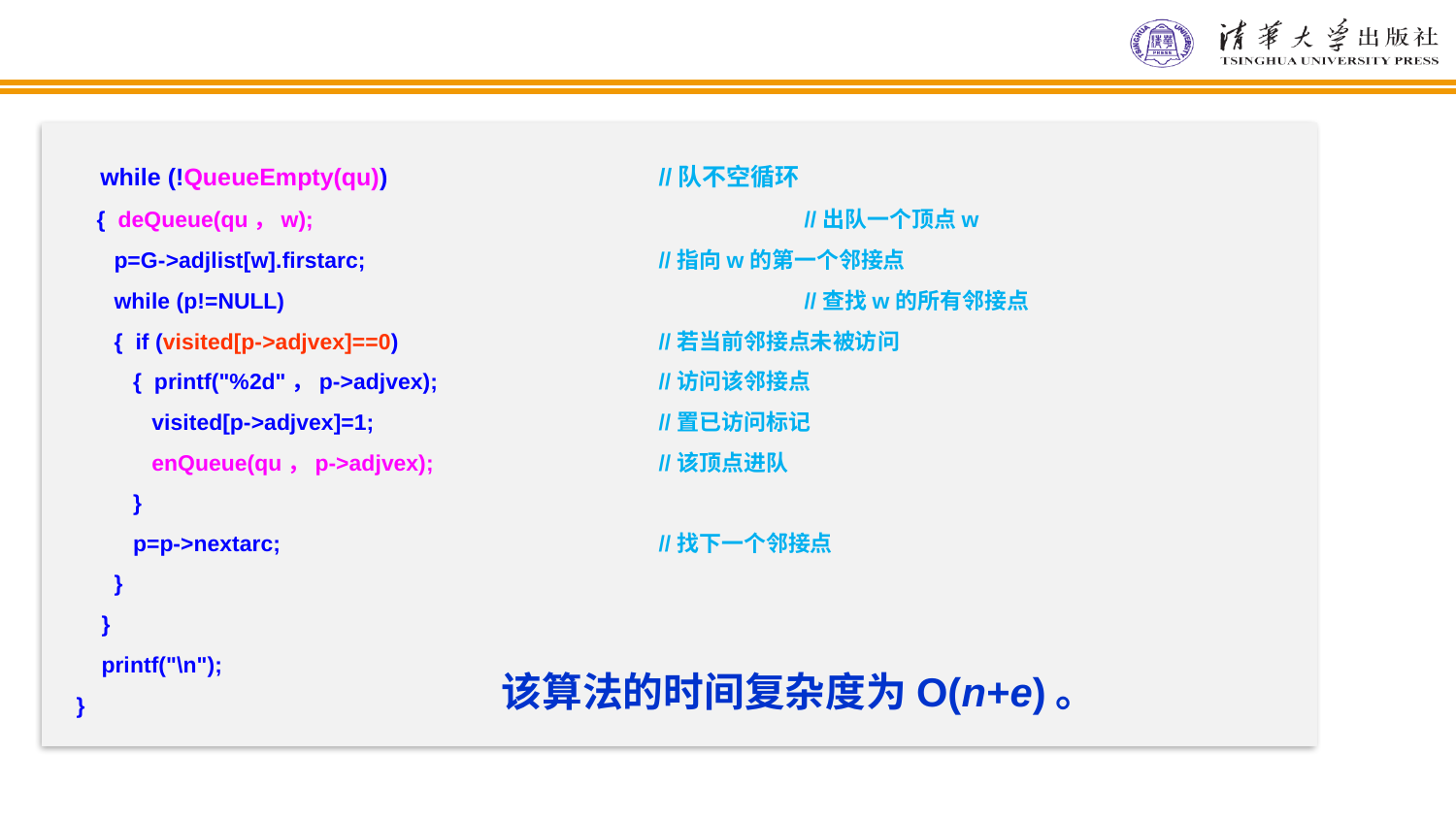

while (!QueueEmpty(qu))       		//队不空循环
   {  deQueue(qu，w);				//出队一个顶点w
      p=G->adjlist[w].firstarc; 		//指向w的第一个邻接点
      while (p!=NULL)				//查找w的所有邻接点
      {  if (visited[p->adjvex]==0)		//若当前邻接点未被访问
         {  printf("%2d"，p->adjvex);		//访问该邻接点
            visited[p->adjvex]=1;		//置已访问标记
            enQueue(qu，p->adjvex);		//该顶点进队
         }
         p=p->nextarc;              		//找下一个邻接点
      }
    }
    printf("\n");
}
该算法的时间复杂度为O(n+e)。